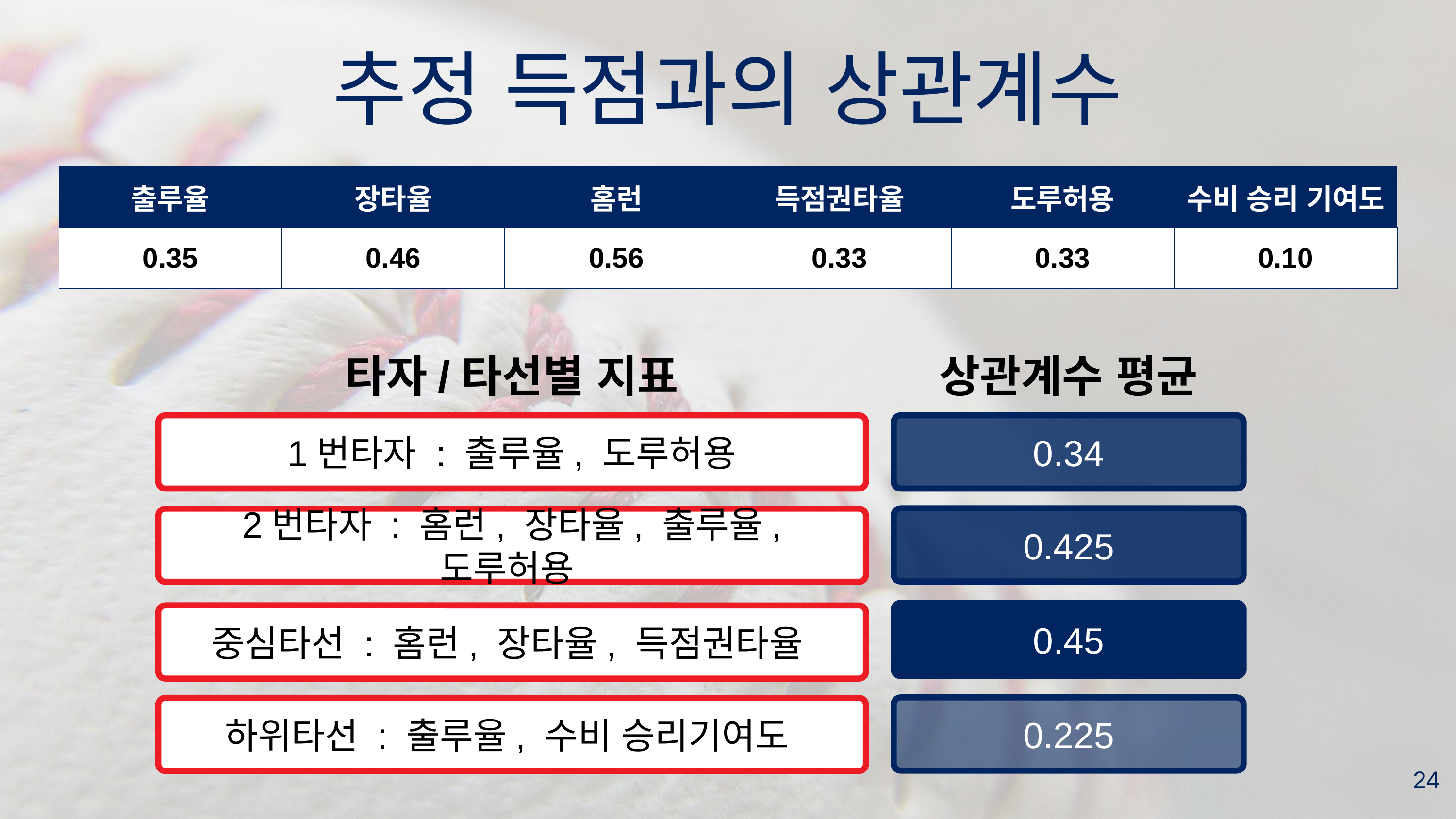

추정 득점과의 상관계수
| 출루율 | 장타율 | 홈런 | 득점권타율 | 도루허용 | 수비 승리 기여도 |
| --- | --- | --- | --- | --- | --- |
| 0.35 | 0.46 | 0.56 | 0.33 | 0.33 | 0.10 |
타자/타선별 지표
상관계수 평균
1번타자 : 출루율, 도루허용
0.34
0.425
2번타자 : 홈런, 장타율, 출루율, 도루허용
0.45
중심타선 : 홈런, 장타율, 득점권타율
0.225
하위타선 : 출루율, 수비 승리기여도
24